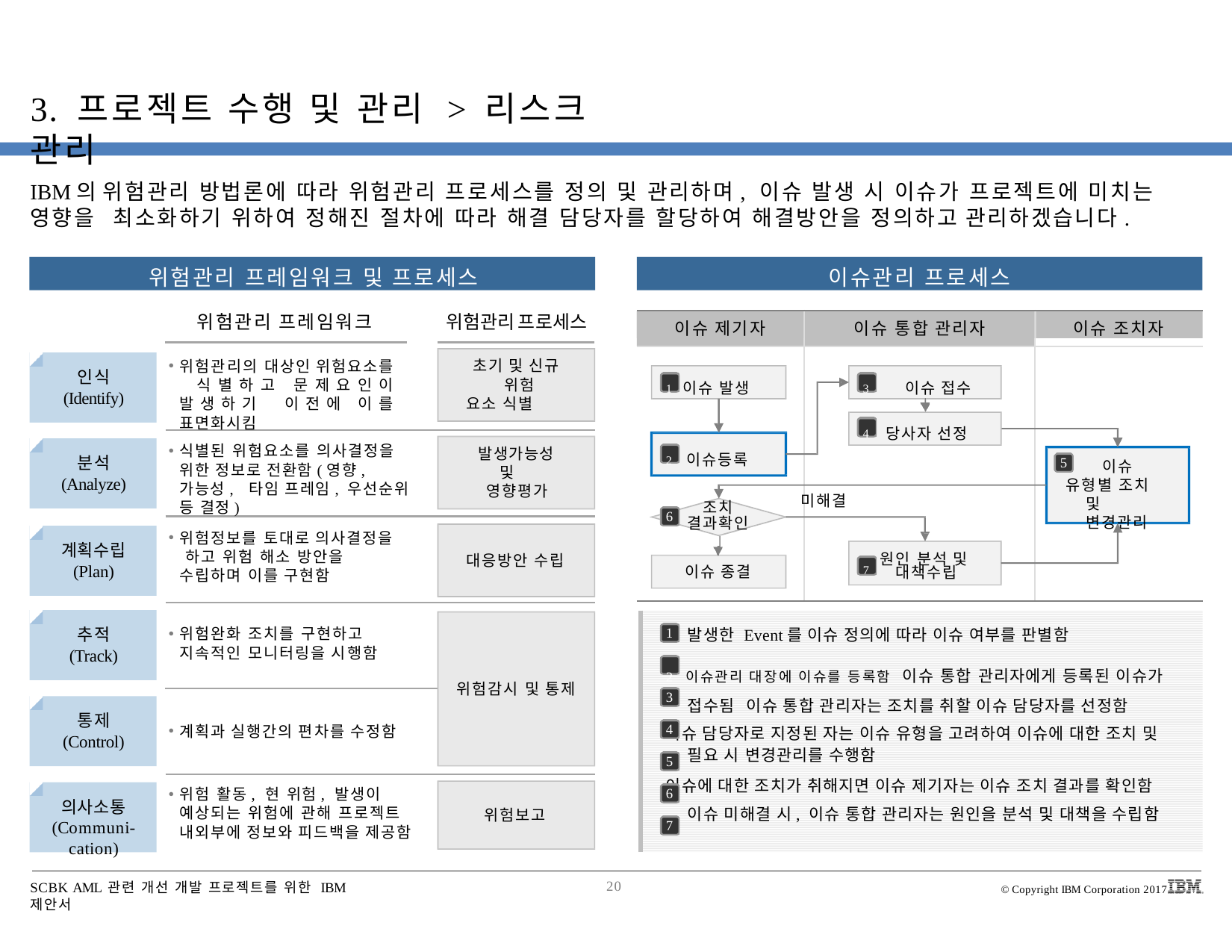

# 3. 프로젝트 수행 및 관리 > 리스크 관리

IBM의 위험관리 방법론에 따라 위험관리 프로세스를 정의 및 관리하며, 이슈 발생 시 이슈가 프로젝트에 미치는 영향을  최소화하기 위하여 정해진 절차에 따라 해결 담당자를 할당하여 해결방안을 정의하고 관리하겠습니다.
위험관리 프레임워크 및 프로세스
이슈관리 프로세스
위험관리 프레임워크	위험관리프로세스

이슈 제기자
이슈 통합 관리자
이슈 조치자

초기 및 신규  위험
요소 식별
위험관리의 대상인 위험요소를  식별하고 문제요인이 발생하기  이전에 이를 표면화시킴
인식
(Identify)

1 이슈 발생
3	이슈 접수

4 당사자 선정

식별된 위험요소를 의사결정을  위한 정보로 전환함(영향, 가능성,  타임 프레임, 우선순위 등 결정)
발생가능성  및     영향평가
2 이슈등록

분석
(Analyze)
5

이슈
유형별 조치 및  변경관리

미해결
조치

6

결과확인

위험정보를 토대로 의사결정을  하고 위험 해소 방안을  수립하며 이를 구현함

계획수립
(Plan)

7 원인 분석 및
대응방안 수립

이슈 종결
대책수립

발생한 Event를 이슈 정의에 따라 이슈 여부를 판별함
2 이슈관리 대장에 이슈를 등록함  이슈 통합 관리자에게 등록된 이슈가 접수됨  이슈 통합 관리자는 조치를 취할 이슈 담당자를 선정함
이슈 담당자로 지정된 자는 이슈 유형을 고려하여 이슈에 대한 조치 및  필요 시 변경관리를 수행함
이슈에 대한 조치가 취해지면 이슈 제기자는 이슈 조치 결과를 확인함  이슈 미해결 시, 이슈 통합 관리자는 원인을 분석 및 대책을 수립함
추적
(Track)
1
위험완화 조치를 구현하고  지속적인 모니터링을 시행함

위험감시 및 통제
3

통제
(Control)
4

계획과 실행간의 편차를 수정함
5

6
위험 활동, 현 위험, 발생이  예상되는 위험에 관해 프로젝트  내외부에 정보와 피드백을 제공함

의사소통
(Communi-cation)
위험보고
7

SCBK AML 관련 개선 개발 프로젝트를 위한 IBM 제안서
20

© Copyright IBM Corporation 2017